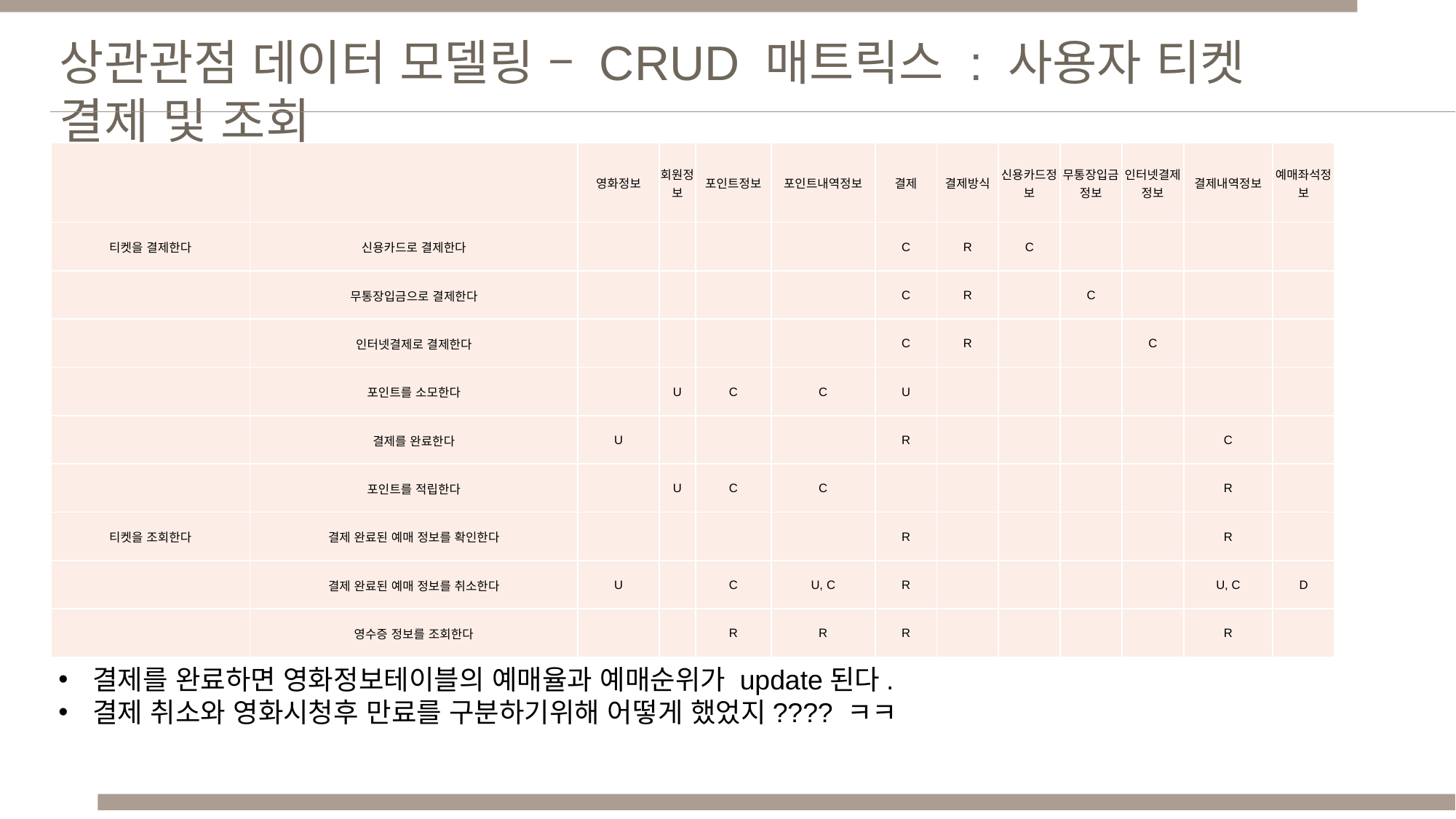

상관관점 데이터 모델링 – CRUD 매트릭스 : 사용자 티켓 결제 및 조회
|  |  | 영화정보 | 회원정보 | 포인트정보 | 포인트내역정보 | 결제 | 결제방식 | 신용카드정보 | 무통장입금정보 | 인터넷결제정보 | 결제내역정보 | 예매좌석정보 |
| --- | --- | --- | --- | --- | --- | --- | --- | --- | --- | --- | --- | --- |
| 티켓을 결제한다 | 신용카드로 결제한다 |  |  |  |  | C | R | C |  |  |  |  |
|  | 무통장입금으로 결제한다 |  |  |  |  | C | R |  | C |  |  |  |
|  | 인터넷결제로 결제한다 |  |  |  |  | C | R |  |  | C |  |  |
|  | 포인트를 소모한다 |  | U | C | C | U |  |  |  |  |  |  |
|  | 결제를 완료한다 | U |  |  |  | R |  |  |  |  | C |  |
|  | 포인트를 적립한다 |  | U | C | C |  |  |  |  |  | R |  |
| 티켓을 조회한다 | 결제 완료된 예매 정보를 확인한다 |  |  |  |  | R |  |  |  |  | R |  |
|  | 결제 완료된 예매 정보를 취소한다 | U |  | C | U, C | R |  |  |  |  | U, C | D |
|  | 영수증 정보를 조회한다 |  |  | R | R | R |  |  |  |  | R |  |
고객의 결제 내역을 조회한다는 결제정보와 사용자 결제정보내역 세 테이블을 JOIN하여 정보를 검색합니다

결제를 완료하면 영화정보테이블의 예매율과 예매순위가 update된다.
결제 취소와 영화시청후 만료를 구분하기위해 어떻게 했었지???? ㅋㅋ